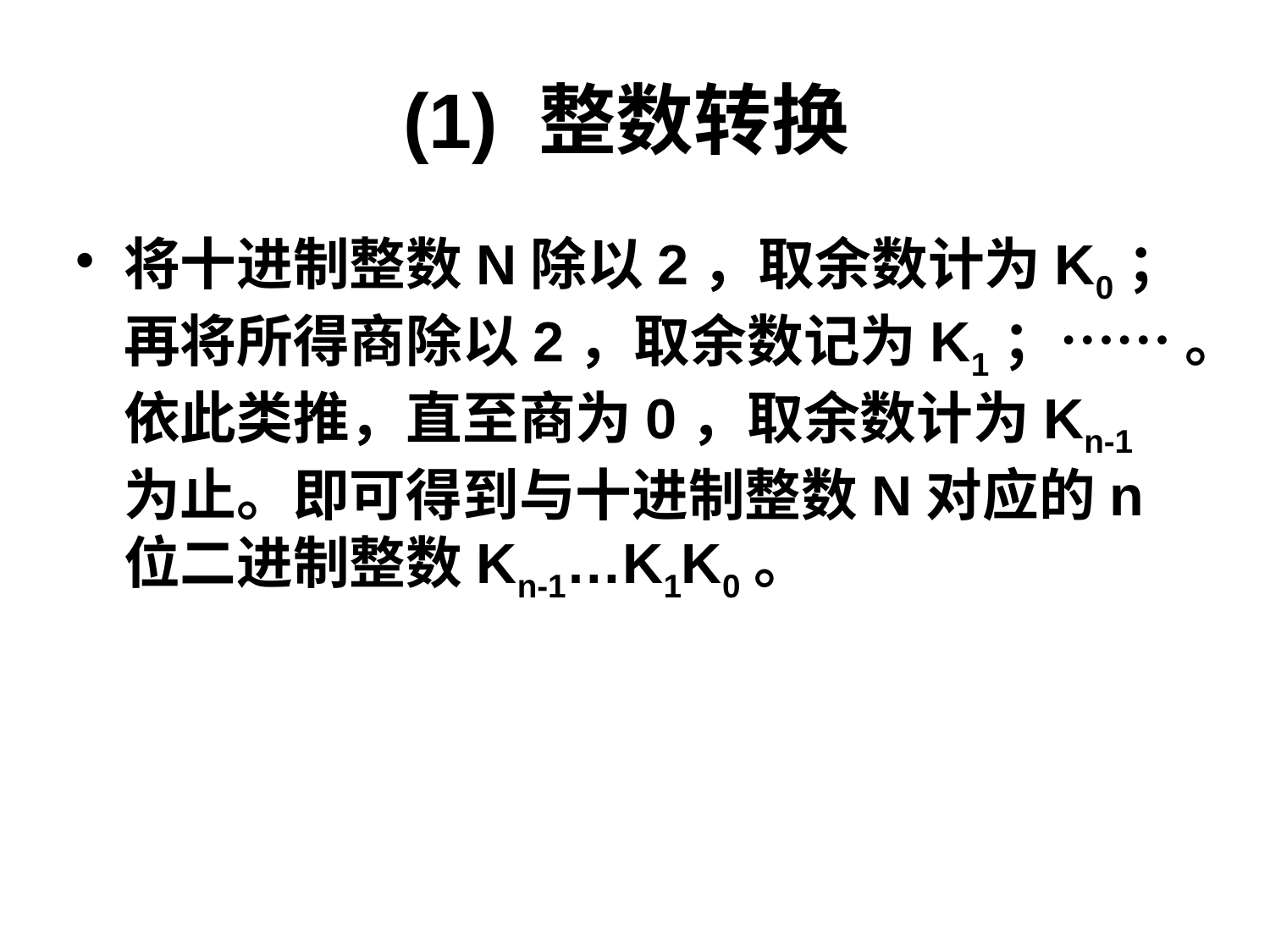

# (1) 整数转换
将十进制整数N除以2，取余数计为K0；再将所得商除以2，取余数记为K1；…… 。依此类推，直至商为0，取余数计为Kn-1为止。即可得到与十进制整数N对应的n位二进制整数Kn-1…K1K0。